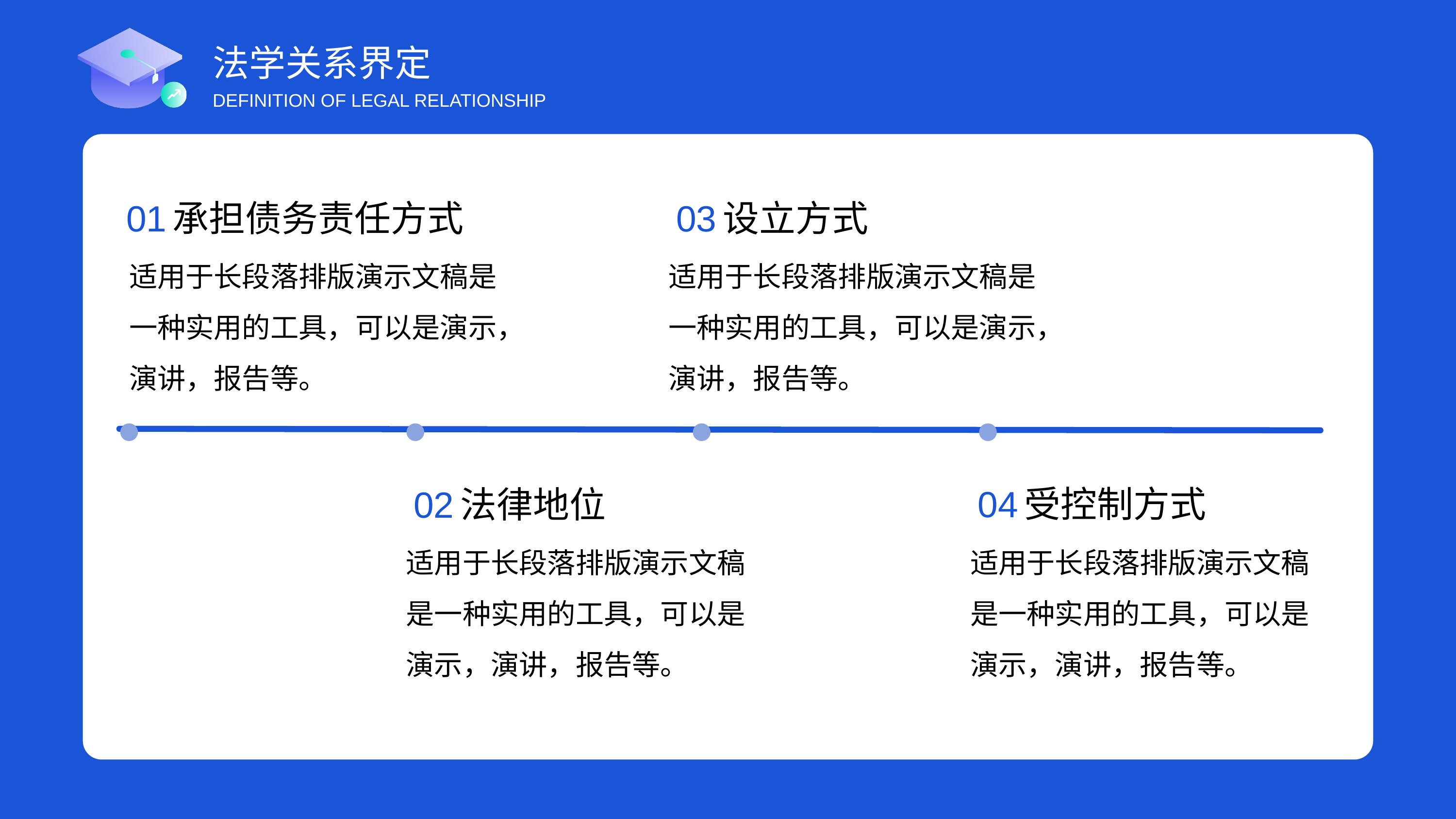

法学关系界定
DEFINITION OF LEGAL RELATIONSHIP

01
承担债务责任方式
03
设立方式
适用于长段落排版演示文稿是一种实用的工具，可以是演示，演讲，报告等。
适用于长段落排版演示文稿是一种实用的工具，可以是演示，演讲，报告等。

04
受控制方式
02
法律地位
适用于长段落排版演示文稿是一种实用的工具，可以是演示，演讲，报告等。
适用于长段落排版演示文稿是一种实用的工具，可以是演示，演讲，报告等。